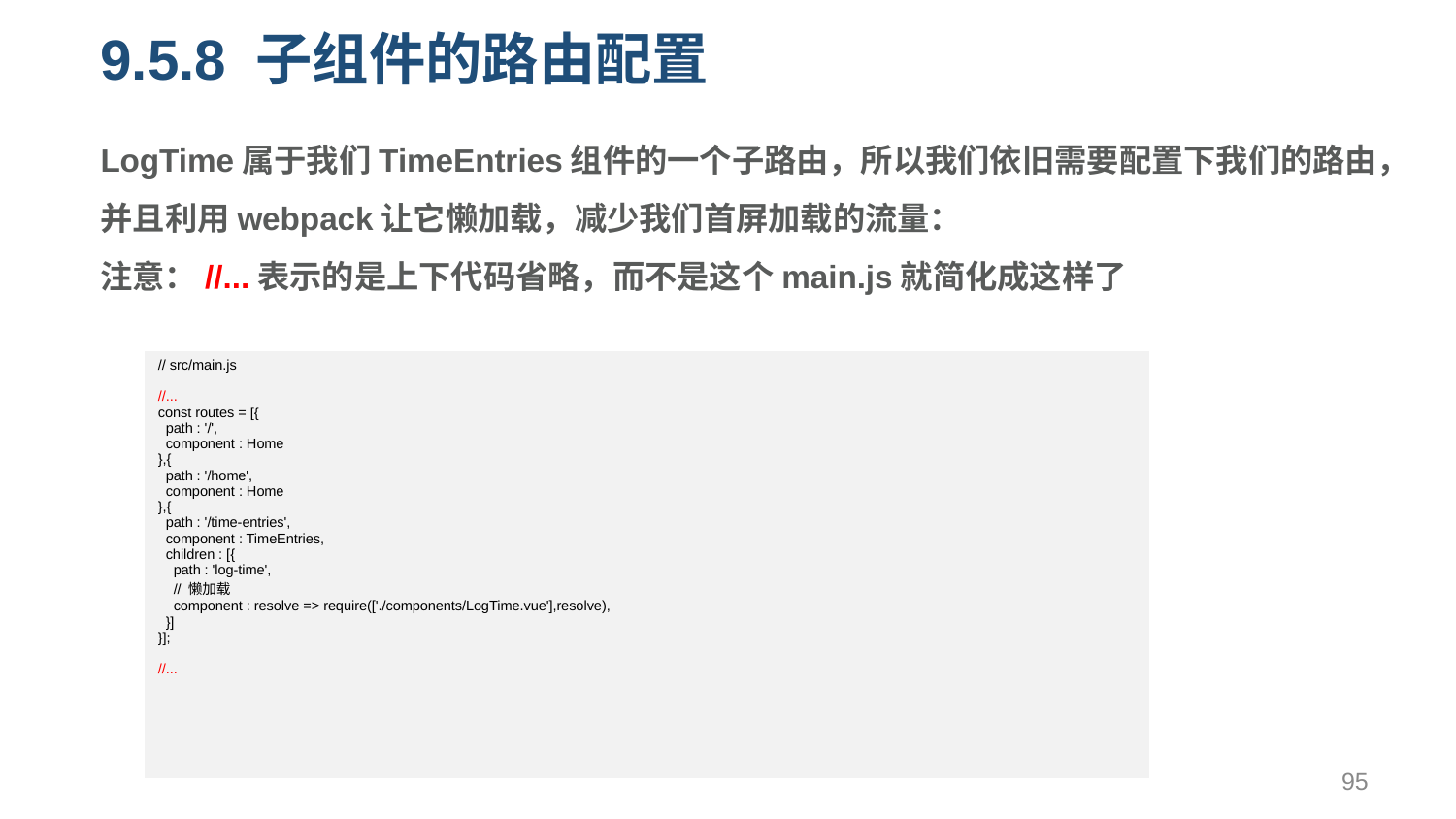

# 9.5.8 子组件的路由配置
LogTime属于我们TimeEntries组件的一个子路由，所以我们依旧需要配置下我们的路由，并且利用webpack让它懒加载，减少我们首屏加载的流量：
注意：//...表示的是上下代码省略，而不是这个main.js就简化成这样了
| // src/main.js //... const routes = [{ path : '/', component : Home },{ path : '/home', component : Home },{ path : '/time-entries', component : TimeEntries, children : [{ path : 'log-time', // 懒加载 component : resolve => require(['./components/LogTime.vue'],resolve), }] }]; //... |
| --- |
95